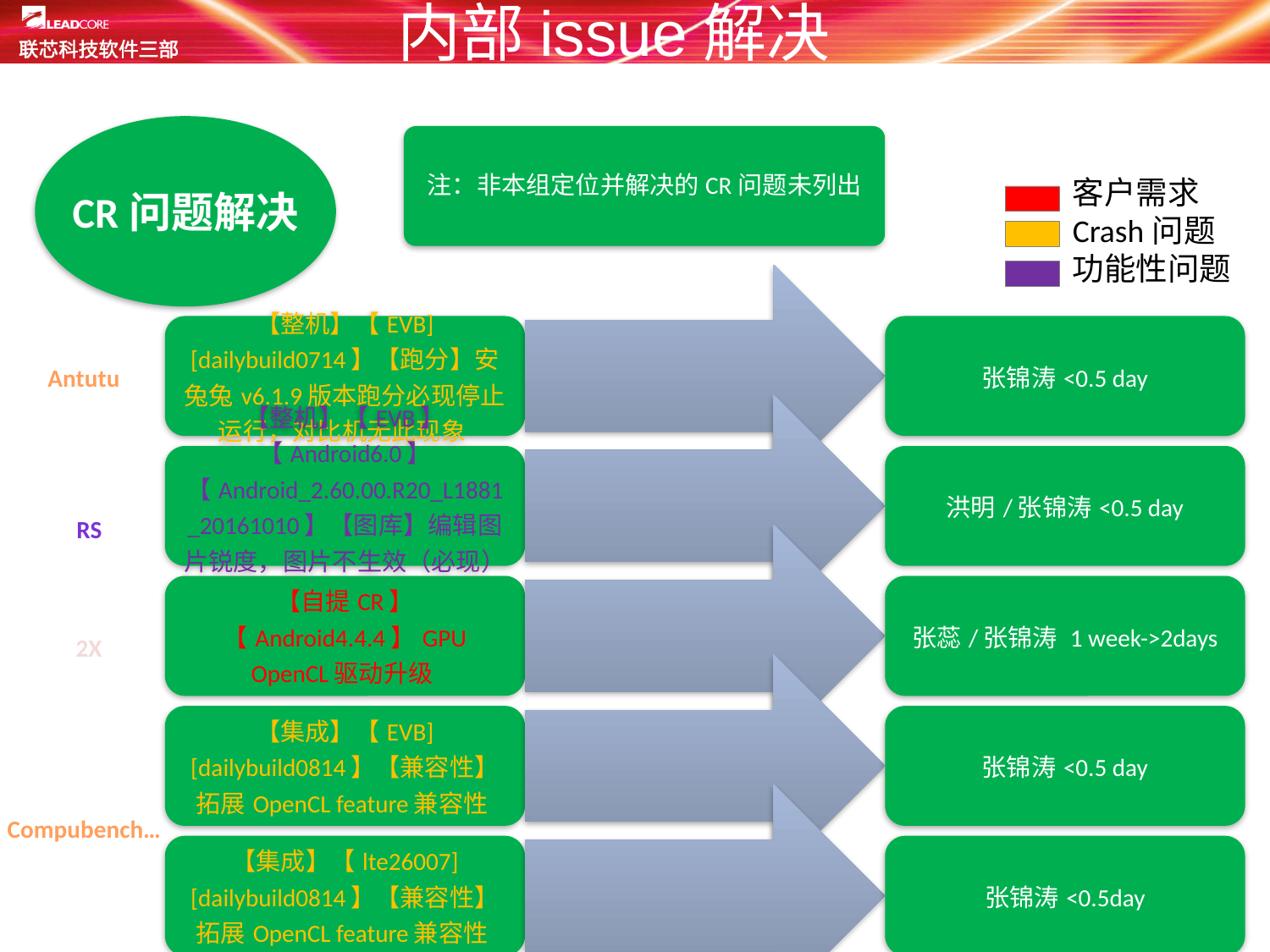

内部issue解决
CR问题解决

注：非本组定位并解决的CR问题未列出
客户需求
Crash问题
功能性问题

张锦涛<0.5 day
Antutu
洪明/张锦涛<0.5 day
RS
张蕊/张锦涛 1 week->2days
2X
【集成】【EVB][dailybuild0814】【兼容性】拓展OpenCL feature兼容性
张锦涛<0.5 day
Compubench…
【集成】【lte26007][dailybuild0814】【兼容性】拓展OpenCL feature兼容性
张锦涛<0.5day